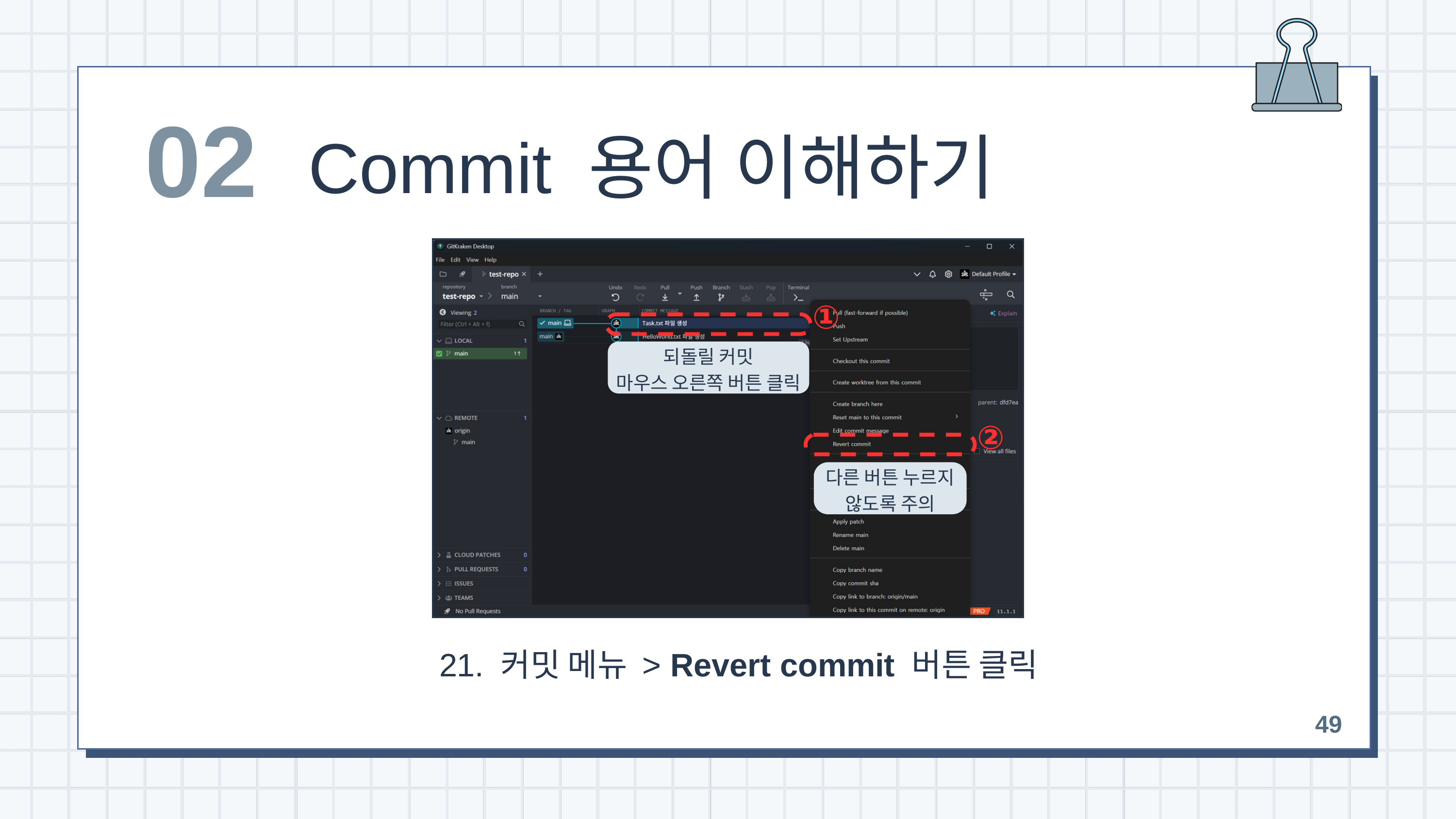

02
Commit 용어 이해하기

①

되돌릴 커밋
마우스 오른쪽 버튼 클릭
②

다른 버튼 누르지
않도록 주의
   21. 커밋 메뉴 > Revert commit 버튼 클릭
49